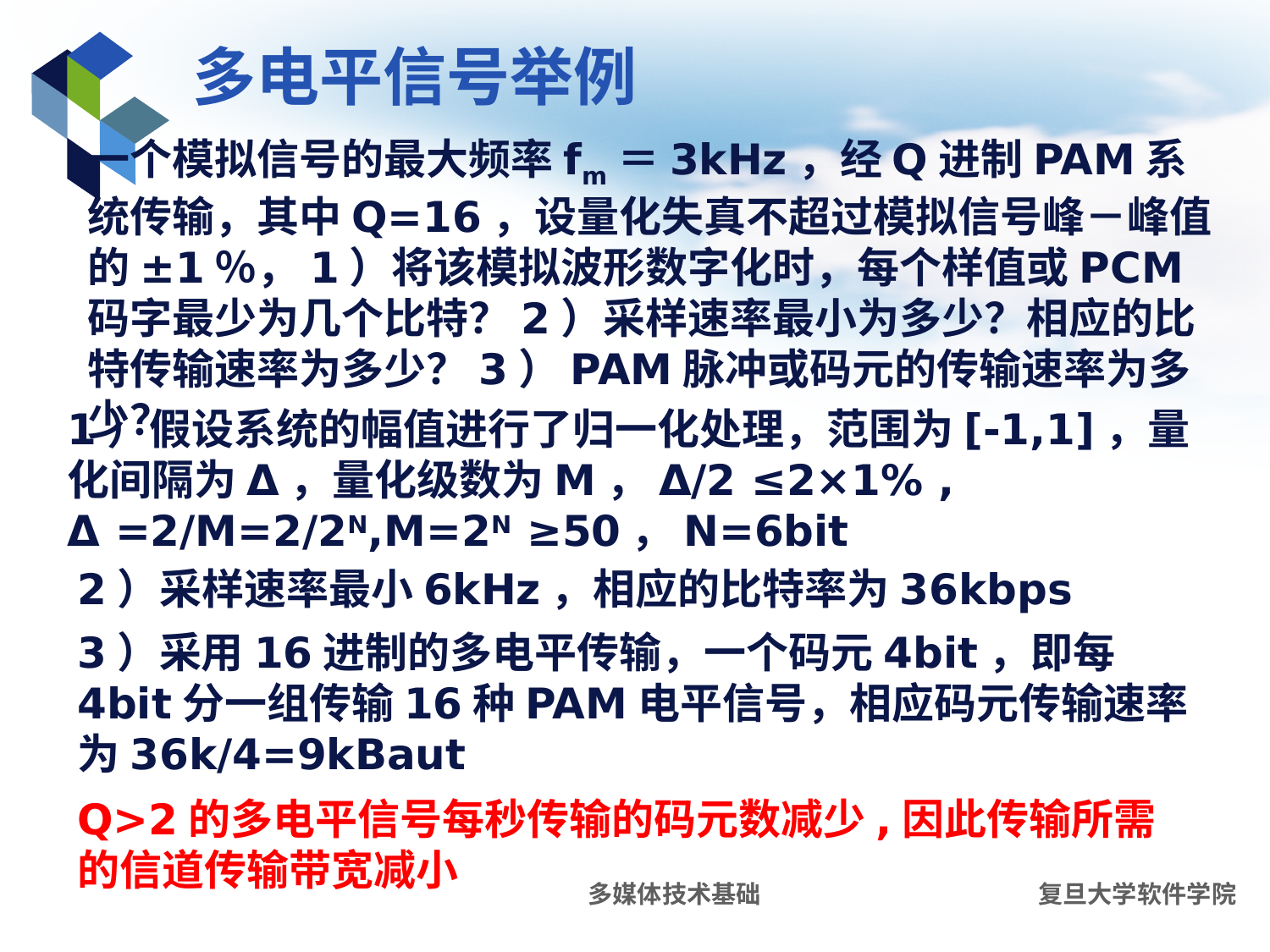

# 多电平信号举例
一个模拟信号的最大频率fm＝3kHz，经Q进制PAM系统传输，其中Q=16，设量化失真不超过模拟信号峰－峰值的±1％，1）将该模拟波形数字化时，每个样值或PCM码字最少为几个比特？2）采样速率最小为多少？相应的比特传输速率为多少？3）PAM脉冲或码元的传输速率为多少？
1）假设系统的幅值进行了归一化处理，范围为[-1,1]，量化间隔为Δ，量化级数为M，Δ/2 ≤2×1% ,
Δ =2/M=2/2N,M=2N ≥50，N=6bit
2）采样速率最小6kHz，相应的比特率为36kbps
3）采用16进制的多电平传输，一个码元4bit，即每4bit分一组传输16种PAM电平信号，相应码元传输速率为36k/4=9kBaut
Q>2的多电平信号每秒传输的码元数减少,因此传输所需的信道传输带宽减小
多媒体技术基础